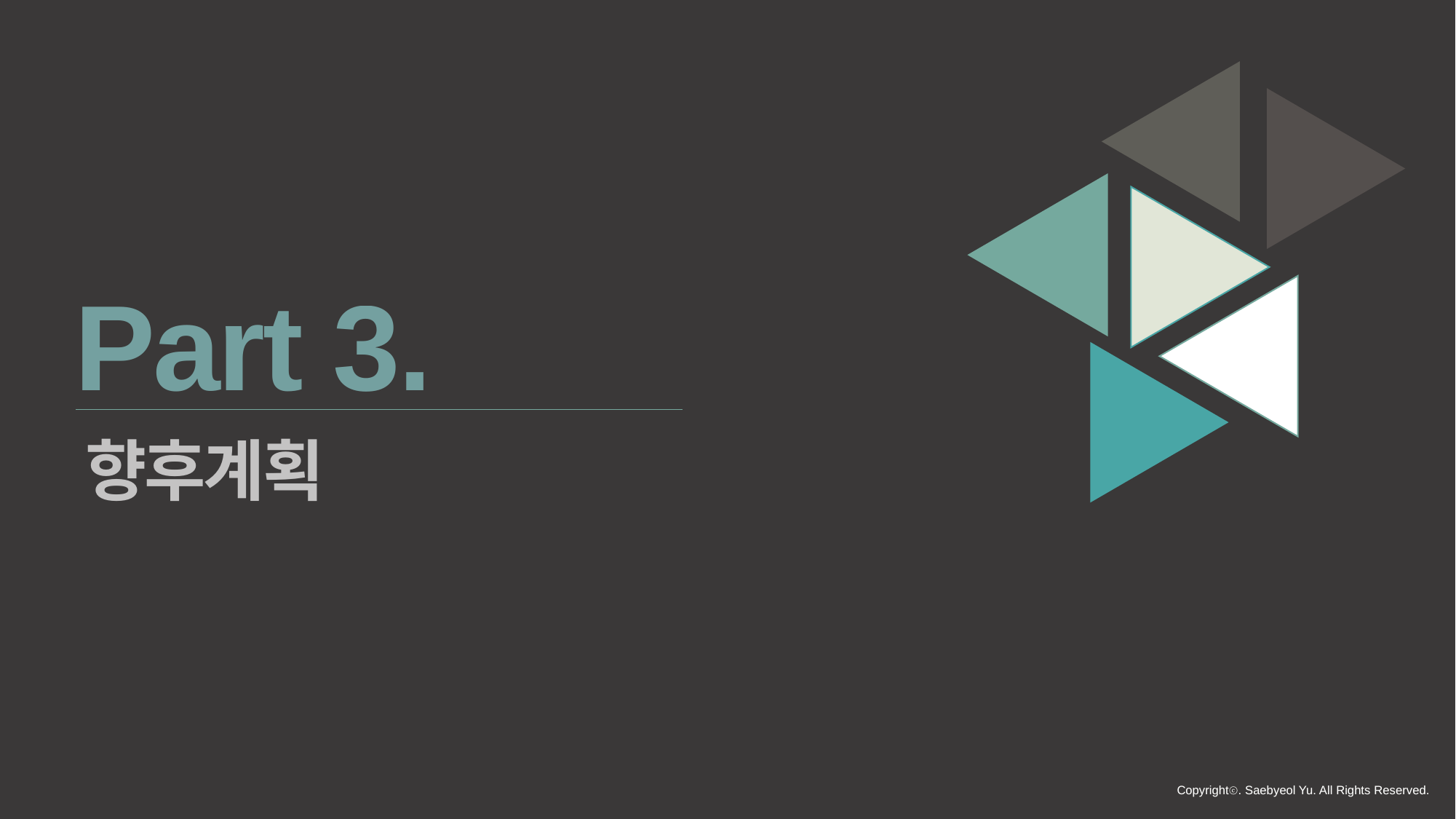

Part 3.
향후계획
Copyrightⓒ. Saebyeol Yu. All Rights Reserved.